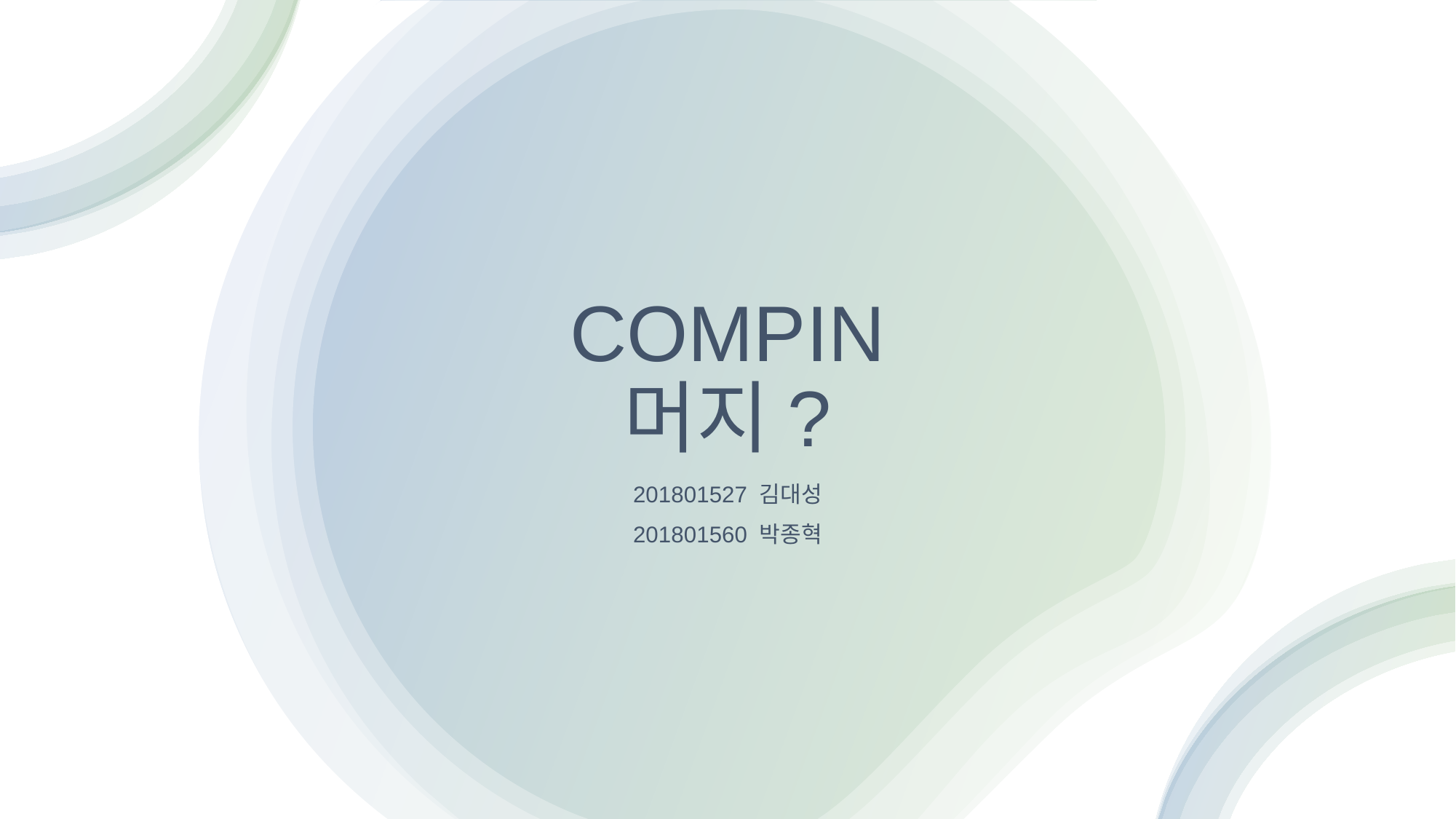

# COMPIN 머지?
201801527 김대성
201801560 박종혁